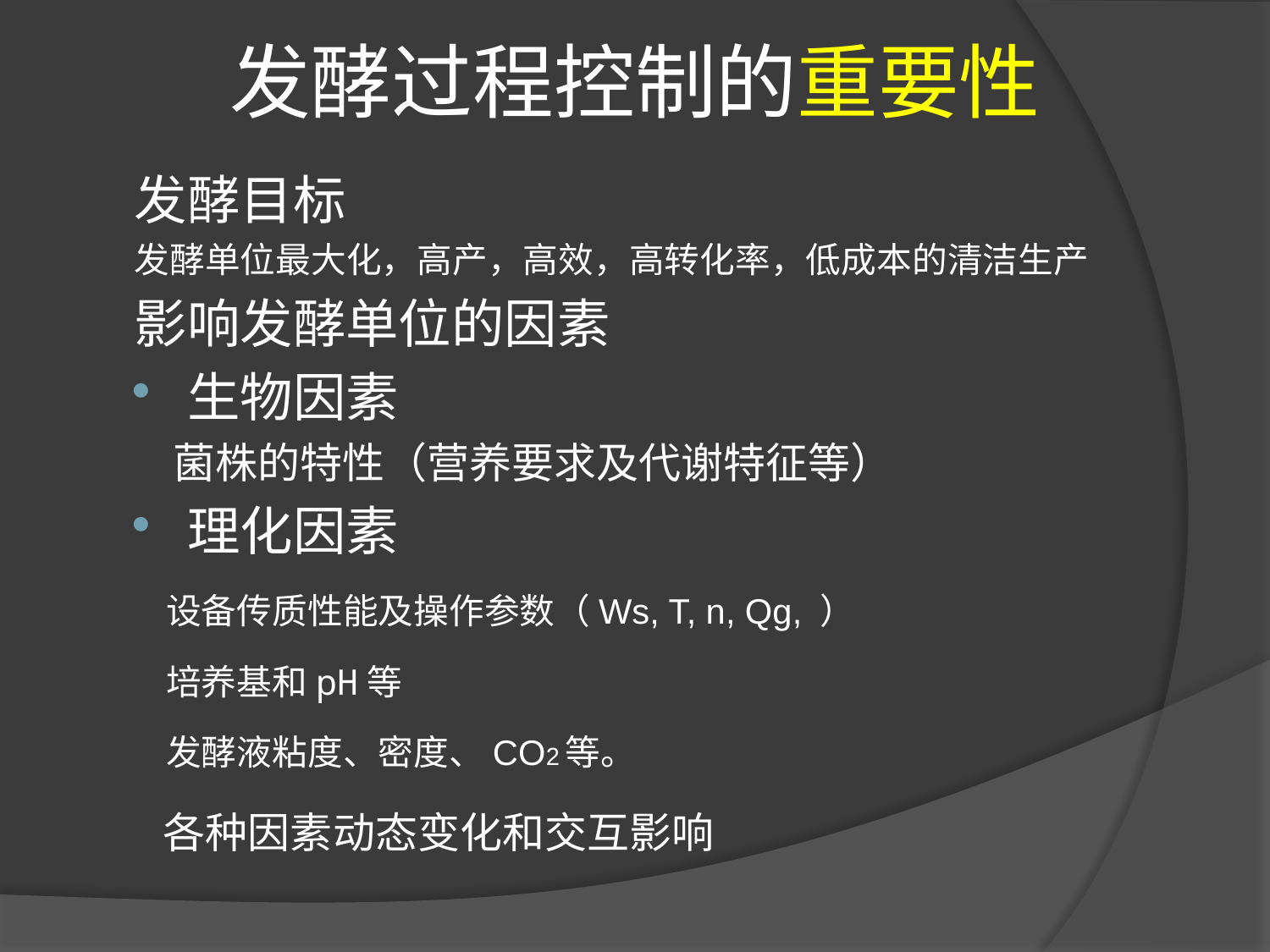

# 发酵过程控制的重要性
发酵目标
发酵单位最大化，高产，高效，高转化率，低成本的清洁生产
影响发酵单位的因素
生物因素
   菌株的特性（营养要求及代谢特征等）
理化因素
   设备传质性能及操作参数（Ws, T, n, Qg, ）
   培养基和pH等
   发酵液粘度、密度、CO2等。
  各种因素动态变化和交互影响